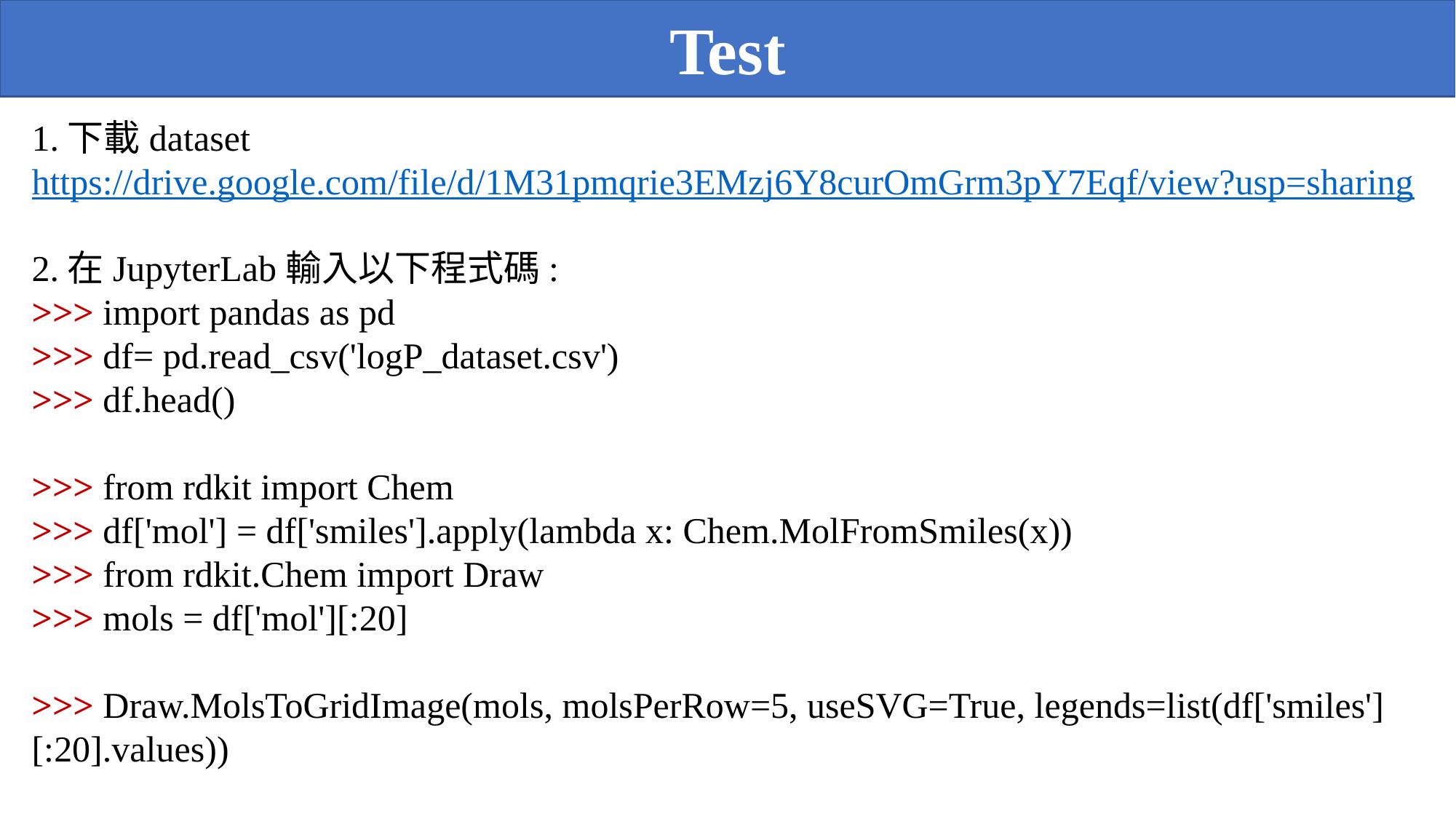

Test
1.下載dataset
https://drive.google.com/file/d/1M31pmqrie3EMzj6Y8curOmGrm3pY7Eqf/view?usp=sharing
2.在JupyterLab輸入以下程式碼:
>>> import pandas as pd
>>> df= pd.read_csv('logP_dataset.csv')
>>> df.head()

>>> from rdkit import Chem
>>> df['mol'] = df['smiles'].apply(lambda x: Chem.MolFromSmiles(x))
>>> from rdkit.Chem import Draw
>>> mols = df['mol'][:20]

>>> Draw.MolsToGridImage(mols, molsPerRow=5, useSVG=True, legends=list(df['smiles'][:20].values))